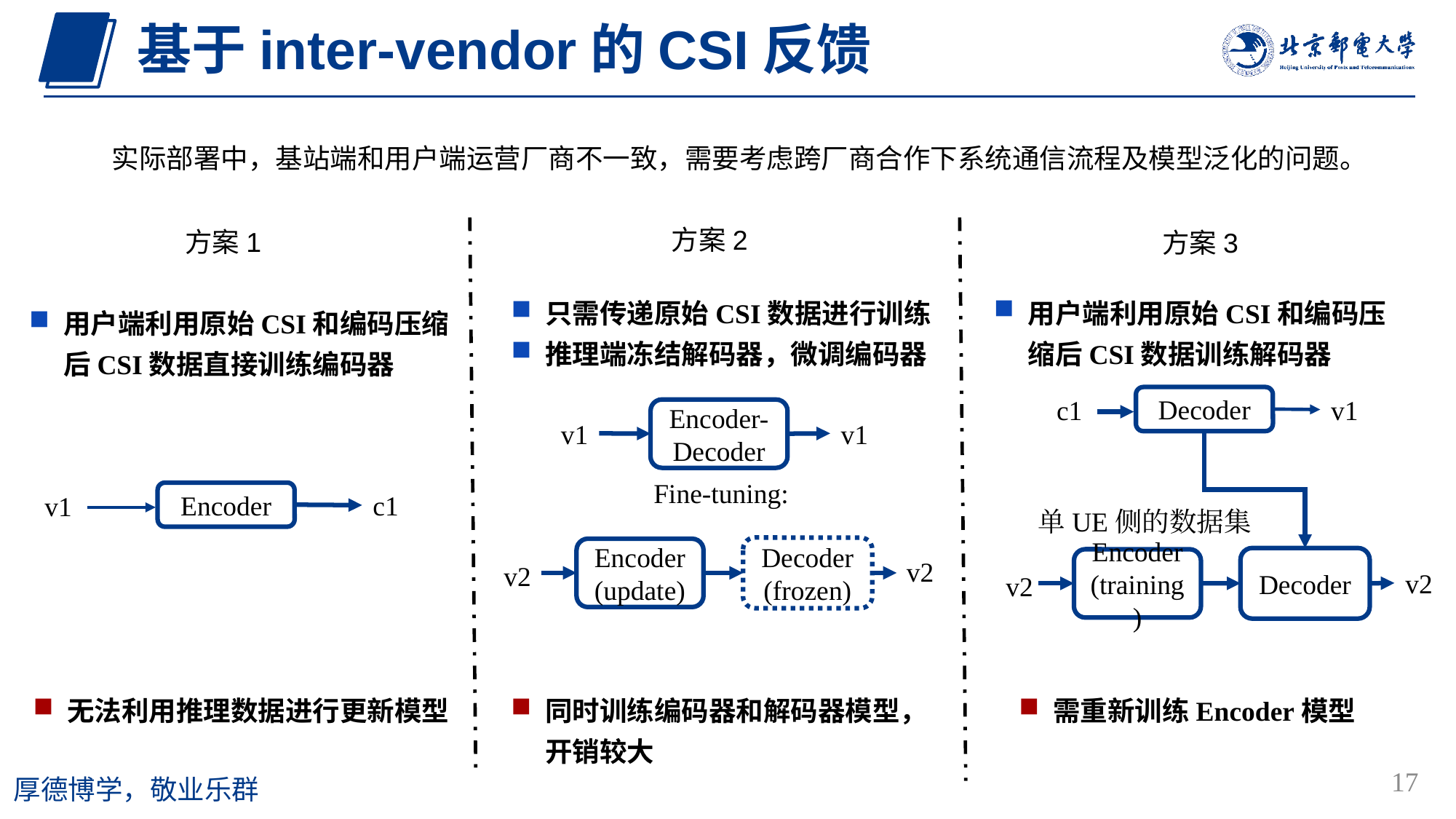

基于inter-vendor的CSI反馈
实际部署中，基站端和用户端运营厂商不一致，需要考虑跨厂商合作下系统通信流程及模型泛化的问题。
方案2
方案1
方案3
用户端利用原始CSI和编码压缩后CSI数据训练解码器
只需传递原始CSI数据进行训练
推理端冻结解码器，微调编码器
用户端利用原始CSI和编码压缩后CSI数据直接训练编码器
Decoder
c1
v1
Encoder-Decoder
v1
v1
Fine-tuning:
Encoder
c1
v1
单UE侧的数据集
Decoder(frozen)
Encoder(update)
Decoder
v2
Encoder(training)
v2
v2
v2
无法利用推理数据进行更新模型
同时训练编码器和解码器模型，开销较大
需重新训练Encoder模型
17